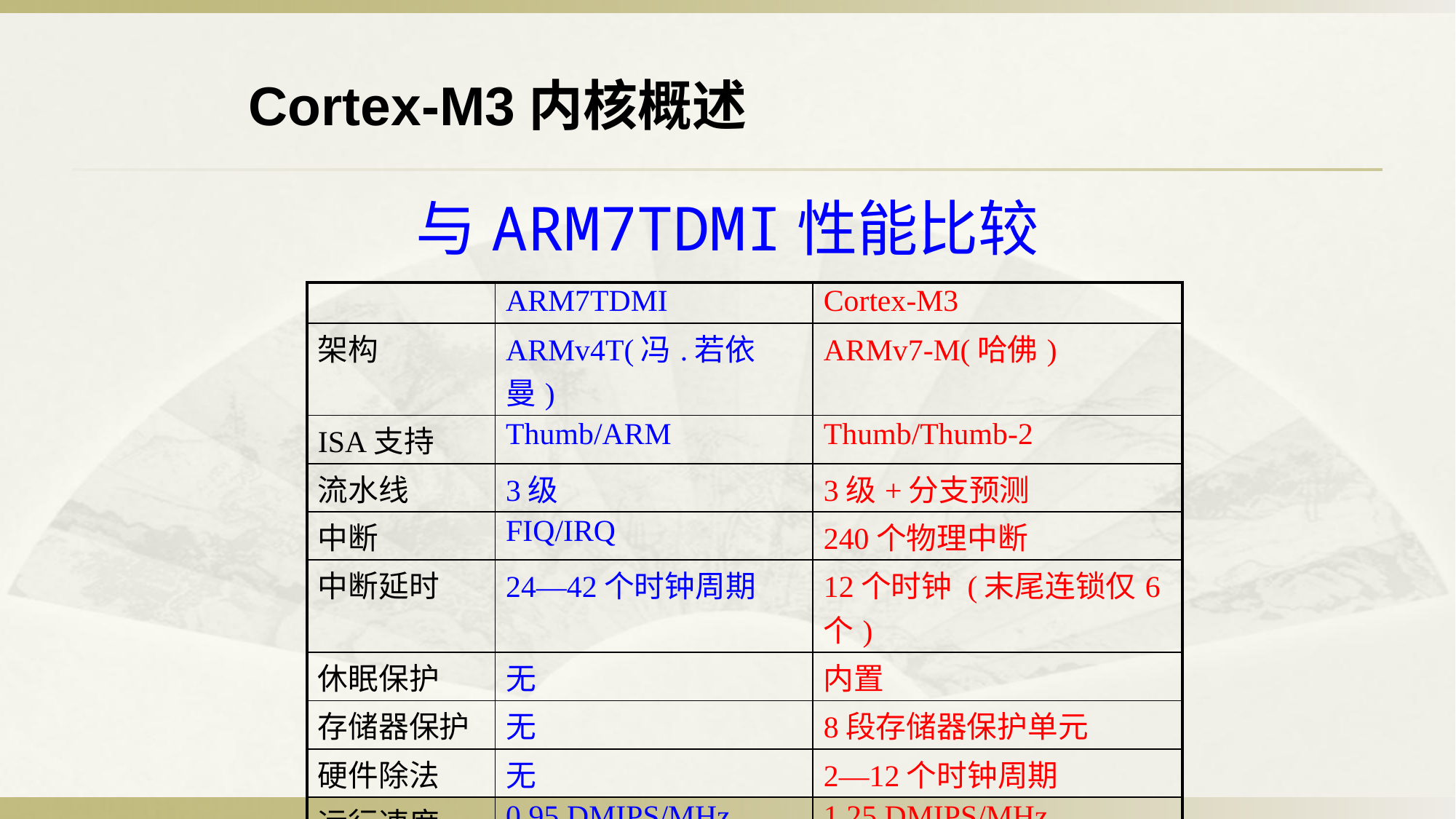

Cortex-M3内核概述
# 与ARM7TDMI性能比较
|  | ARM7TDMI | Cortex-M3 |
| --- | --- | --- |
| 架构 | ARMv4T(冯.若依曼) | ARMv7-M(哈佛) |
| ISA支持 | Thumb/ARM | Thumb/Thumb-2 |
| 流水线 | 3级 | 3级+分支预测 |
| 中断 | FIQ/IRQ | 240个物理中断 |
| 中断延时 | 24—42个时钟周期 | 12个时钟 (末尾连锁仅6个) |
| 休眠保护 | 无 | 内置 |
| 存储器保护 | 无 | 8段存储器保护单元 |
| 硬件除法 | 无 | 2—12个时钟周期 |
| 运行速度 | 0.95 DMIPS/MHz | 1.25 DMIPS/MHz |
| 功耗 | 0.28 mW/MHz | 0.19 mW/MHz |
| 面积 | 0.62 mm2(仅内核) | 0.86 mm2(内核+外设) |